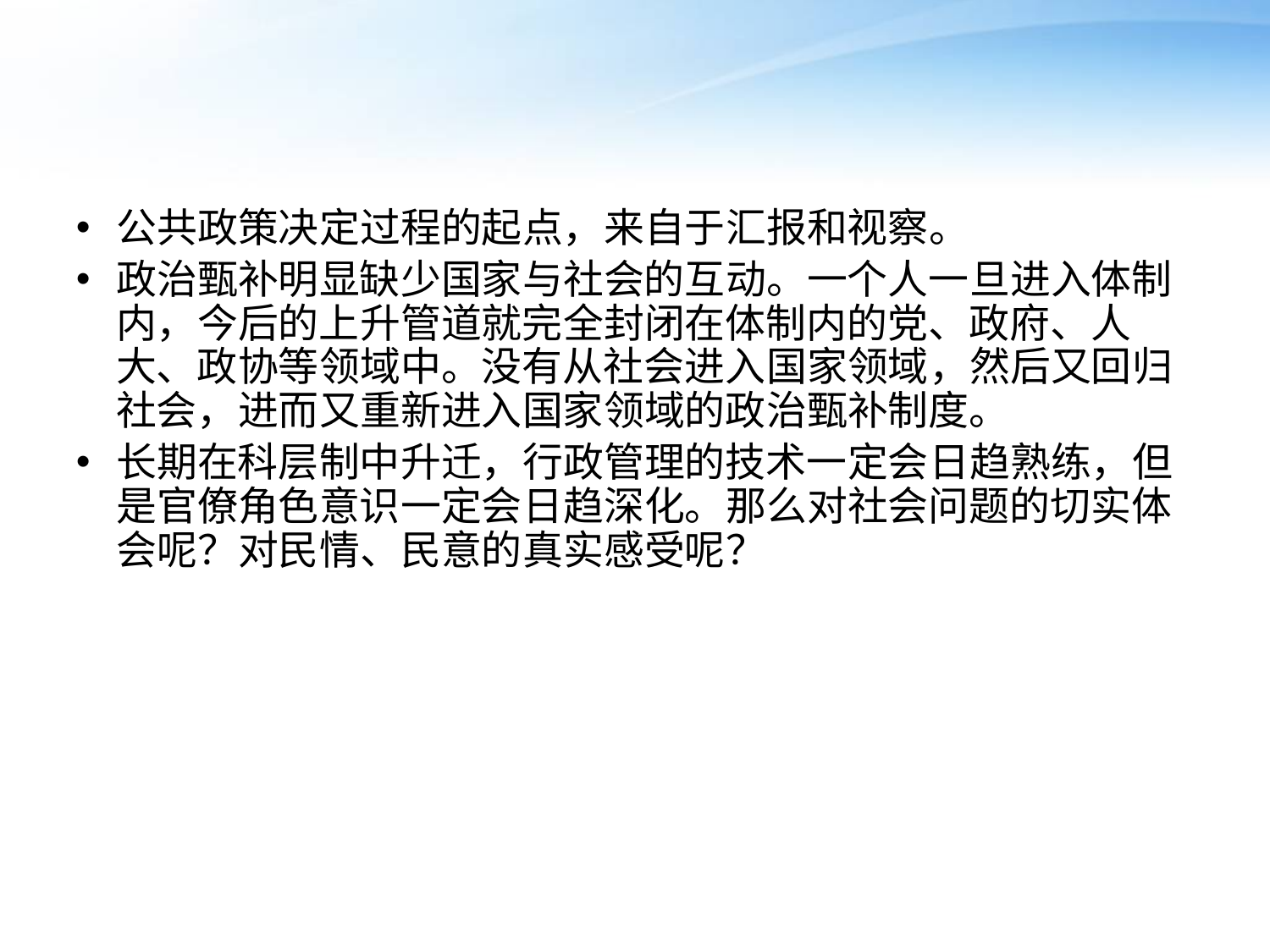

#
公共政策决定过程的起点，来自于汇报和视察。
政治甄补明显缺少国家与社会的互动。一个人一旦进入体制内，今后的上升管道就完全封闭在体制内的党、政府、人大、政协等领域中。没有从社会进入国家领域，然后又回归社会，进而又重新进入国家领域的政治甄补制度。
长期在科层制中升迁，行政管理的技术一定会日趋熟练，但是官僚角色意识一定会日趋深化。那么对社会问题的切实体会呢？对民情、民意的真实感受呢？